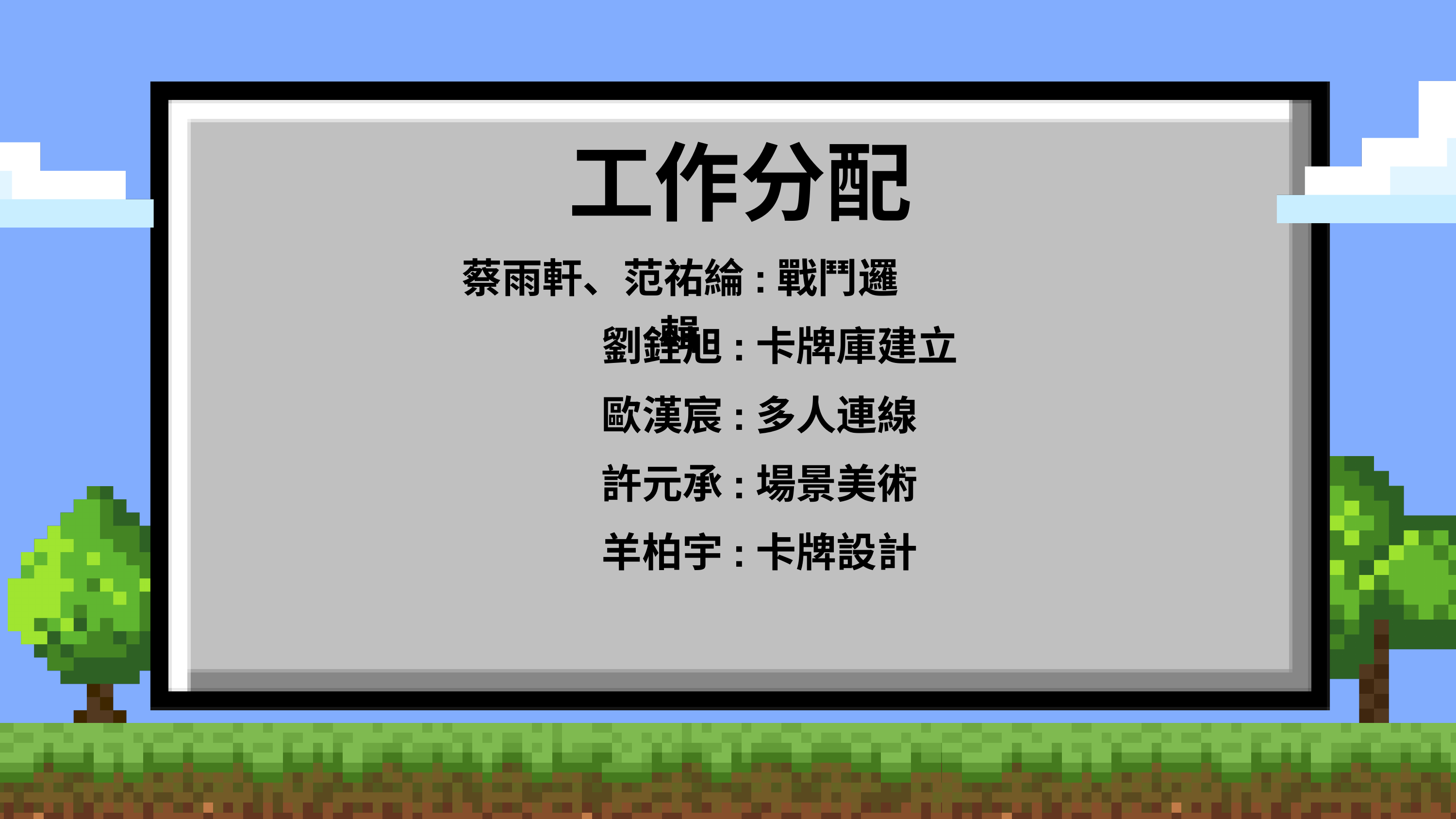

工作分配
蔡雨軒、范祐綸:戰鬥邏輯
劉銓旭:卡牌庫建立
歐漢宸:多人連線
許元承:場景美術
羊柏宇:卡牌設計